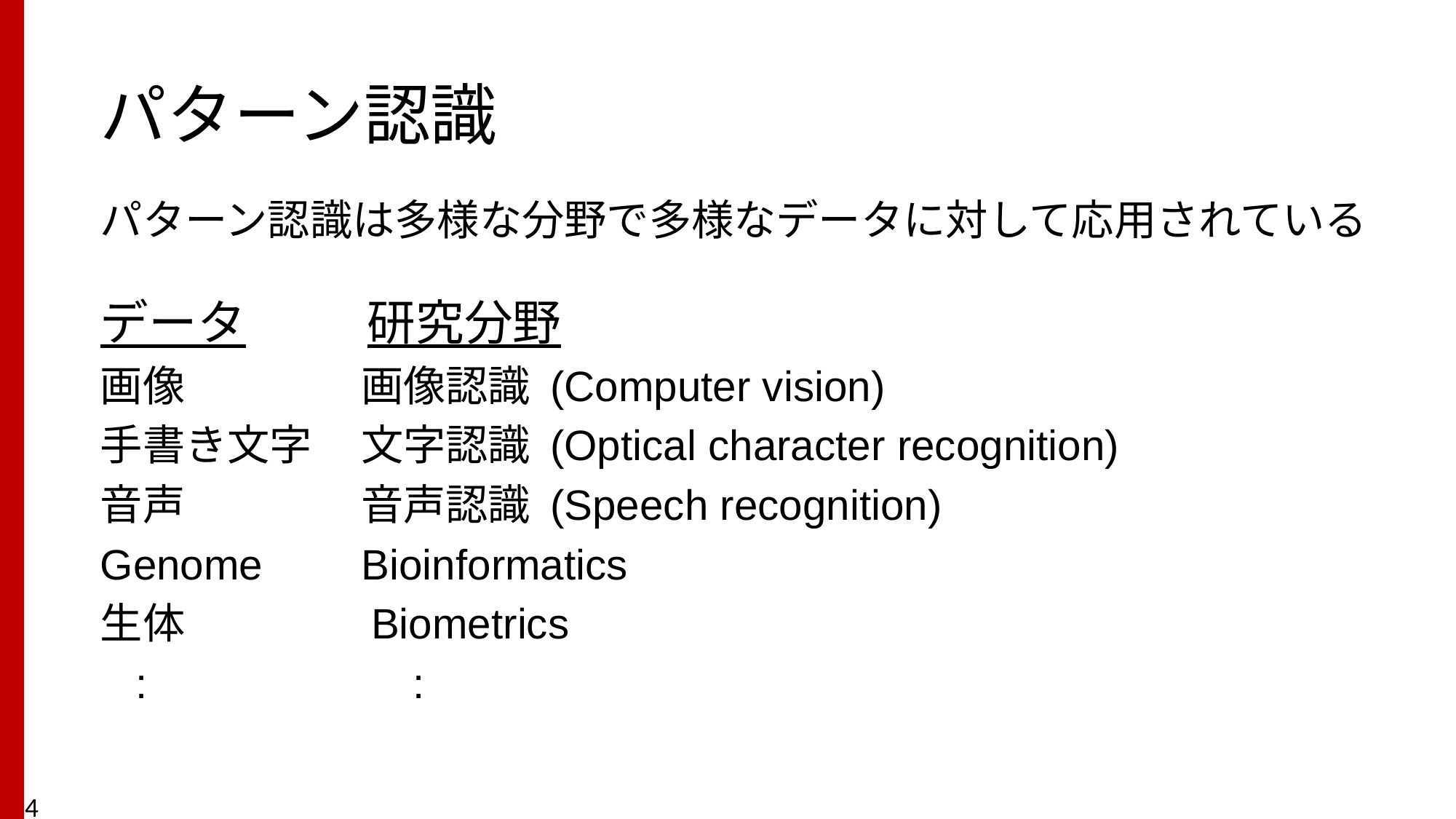

# パターン認識
パターン認識は多様な分野で多様なデータに対して応用されている
データ	　研究分野
画像 	     	　画像認識 (Computer vision)
手書き文字	　文字認識 (Optical character recognition)
音声	     	　音声認識 (Speech recognition)
Genome   　Bioinformatics
生体	      	　Biometrics
   :		        :

4